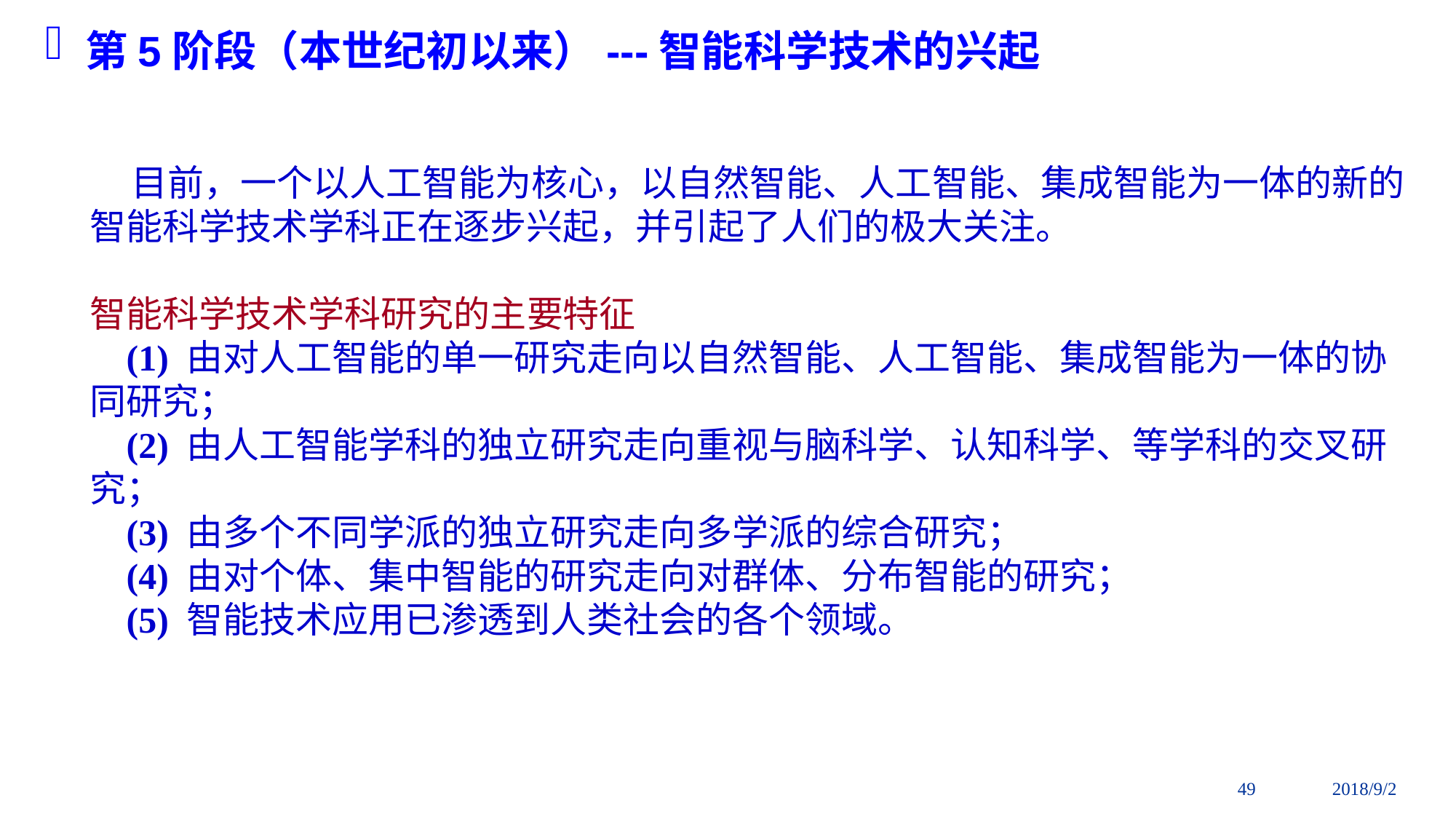

第5阶段（本世纪初以来）---智能科学技术的兴起
    目前，一个以人工智能为核心，以自然智能、人工智能、集成智能为一体的新的智能科学技术学科正在逐步兴起，并引起了人们的极大关注。

智能科学技术学科研究的主要特征
    (1) 由对人工智能的单一研究走向以自然智能、人工智能、集成智能为一体的协同研究；
    (2) 由人工智能学科的独立研究走向重视与脑科学、认知科学、等学科的交叉研究；
    (3) 由多个不同学派的独立研究走向多学派的综合研究；
    (4) 由对个体、集中智能的研究走向对群体、分布智能的研究；
    (5) 智能技术应用已渗透到人类社会的各个领域。

49
2018/9/2